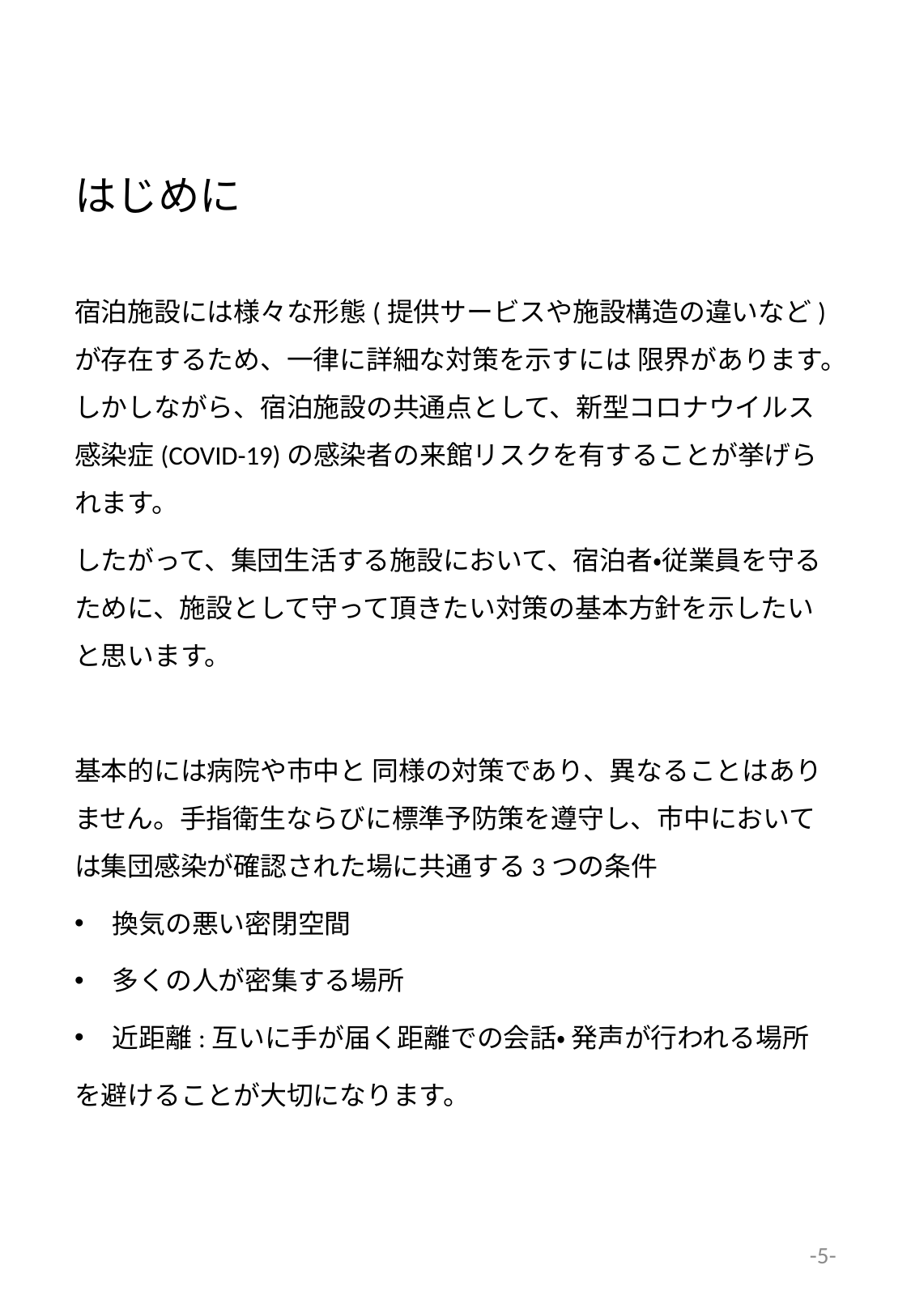

# はじめに
宿泊施設には様々な形態(提供サービスや施設構造の違いなど)が存在するため、一律に詳細な対策を示すには 限界があります。しかしながら、宿泊施設の共通点として、新型コロナウイルス感染症(COVID-19)の感染者の来館リスクを有することが挙げられます。
したがって、集団生活する施設において、宿泊者・従業員を守るために、施設として守って頂きたい対策の基本方針を示したいと思います。

基本的には病院や市中と 同様の対策であり、異なることはありません。手指衛生ならびに標準予防策を遵守し、市中においては集団感染が確認された場に共通する3つの条件
換気の悪い密閉空間
多くの人が密集する場所
近距離:互いに手が届く距離での会話・ 発声が行われる場所
を避けることが大切になります。
-5-